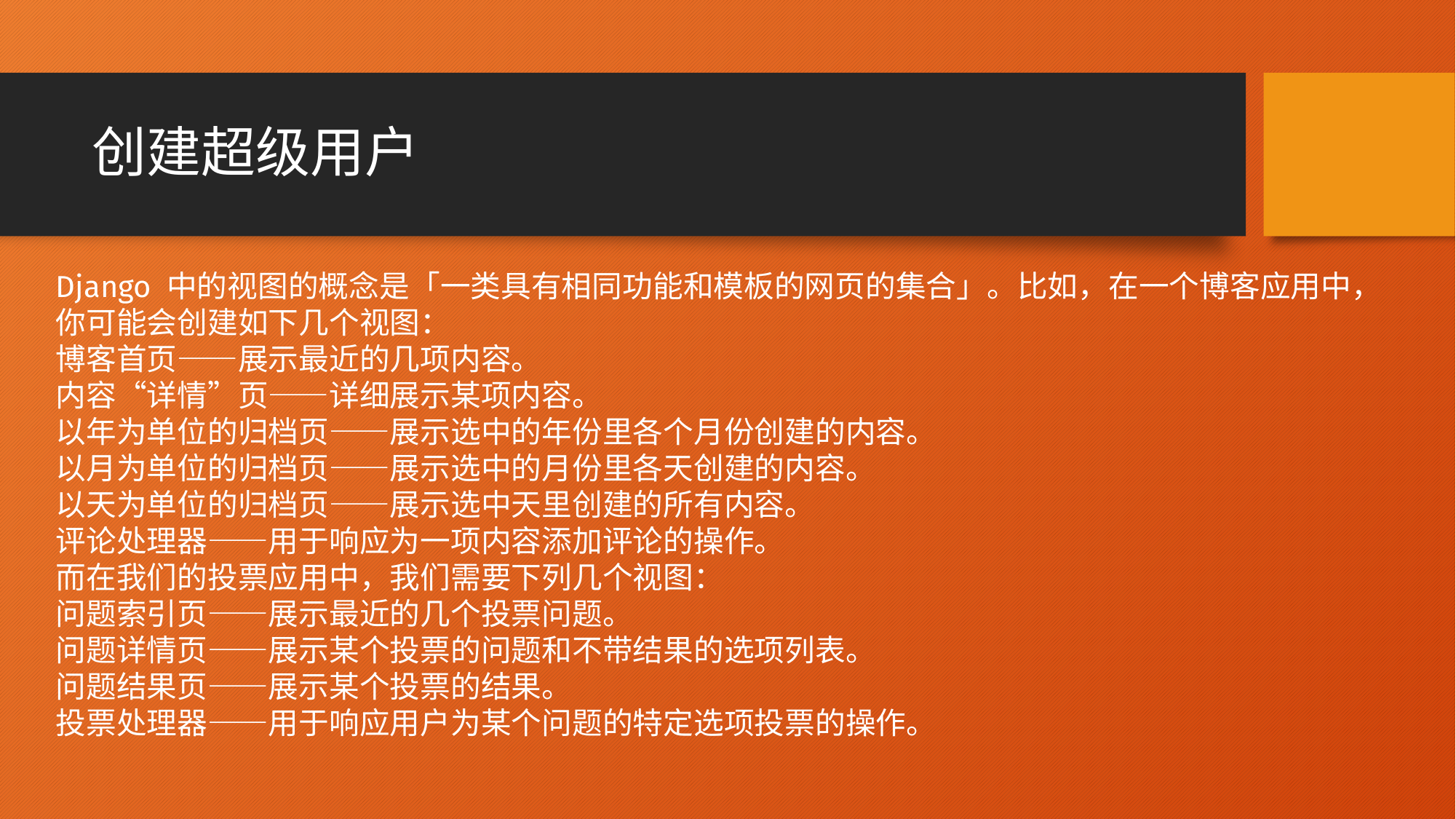

# 创建超级用户
Django 中的视图的概念是「一类具有相同功能和模板的网页的集合」。比如，在一个博客应用中，你可能会创建如下几个视图：
博客首页——展示最近的几项内容。
内容“详情”页——详细展示某项内容。
以年为单位的归档页——展示选中的年份里各个月份创建的内容。
以月为单位的归档页——展示选中的月份里各天创建的内容。
以天为单位的归档页——展示选中天里创建的所有内容。
评论处理器——用于响应为一项内容添加评论的操作。
而在我们的投票应用中，我们需要下列几个视图：
问题索引页——展示最近的几个投票问题。
问题详情页——展示某个投票的问题和不带结果的选项列表。
问题结果页——展示某个投票的结果。
投票处理器——用于响应用户为某个问题的特定选项投票的操作。